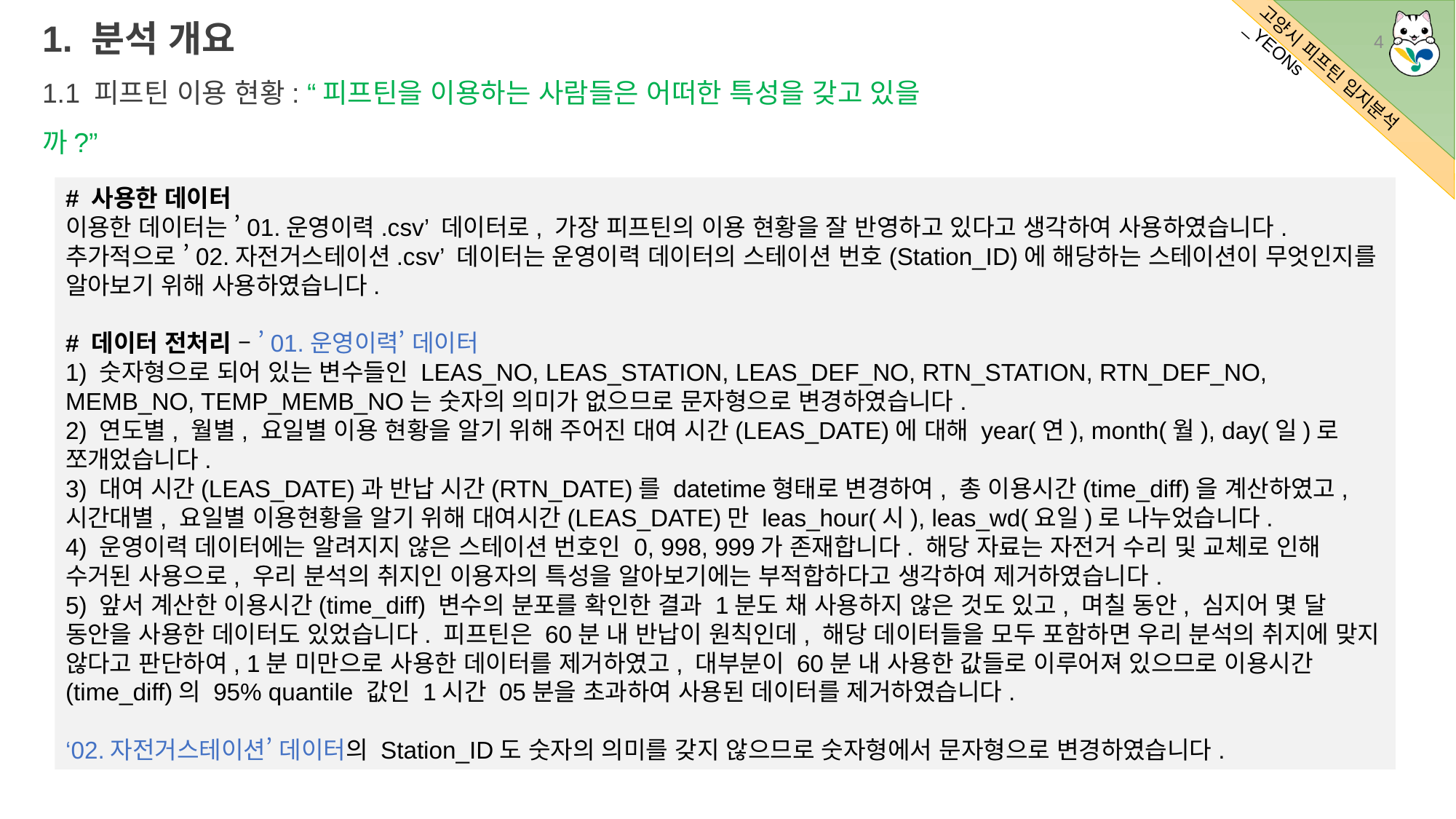

1. 분석 개요
1.1 피프틴 이용 현황: “피프틴을 이용하는 사람들은 어떠한 특성을 갖고 있을까?”
4
# 사용한 데이터
이용한 데이터는 ’01.운영이력.csv’ 데이터로, 가장 피프틴의 이용 현황을 잘 반영하고 있다고 생각하여 사용하였습니다.
추가적으로 ’02.자전거스테이션.csv’ 데이터는 운영이력 데이터의 스테이션 번호(Station_ID)에 해당하는 스테이션이 무엇인지를 알아보기 위해 사용하였습니다.

# 데이터 전처리 – ’01.운영이력’ 데이터
1) 숫자형으로 되어 있는 변수들인 LEAS_NO, LEAS_STATION, LEAS_DEF_NO, RTN_STATION, RTN_DEF_NO, MEMB_NO, TEMP_MEMB_NO는 숫자의 의미가 없으므로 문자형으로 변경하였습니다.
2) 연도별, 월별, 요일별 이용 현황을 알기 위해 주어진 대여 시간(LEAS_DATE)에 대해 year(연), month(월), day(일)로 쪼개었습니다.
3) 대여 시간(LEAS_DATE)과 반납 시간(RTN_DATE)를 datetime형태로 변경하여, 총 이용시간(time_diff)을 계산하였고, 시간대별, 요일별 이용현황을 알기 위해 대여시간(LEAS_DATE)만 leas_hour(시), leas_wd(요일)로 나누었습니다.
4) 운영이력 데이터에는 알려지지 않은 스테이션 번호인 0, 998, 999가 존재합니다. 해당 자료는 자전거 수리 및 교체로 인해 수거된 사용으로, 우리 분석의 취지인 이용자의 특성을 알아보기에는 부적합하다고 생각하여 제거하였습니다.
5) 앞서 계산한 이용시간(time_diff) 변수의 분포를 확인한 결과 1분도 채 사용하지 않은 것도 있고, 며칠 동안, 심지어 몇 달 동안을 사용한 데이터도 있었습니다. 피프틴은 60분 내 반납이 원칙인데, 해당 데이터들을 모두 포함하면 우리 분석의 취지에 맞지 않다고 판단하여, 1분 미만으로 사용한 데이터를 제거하였고, 대부분이 60분 내 사용한 값들로 이루어져 있으므로 이용시간(time_diff)의 95% quantile 값인 1시간 05분을 초과하여 사용된 데이터를 제거하였습니다.

‘02.자전거스테이션’ 데이터의 Station_ID도 숫자의 의미를 갖지 않으므로 숫자형에서 문자형으로 변경하였습니다.